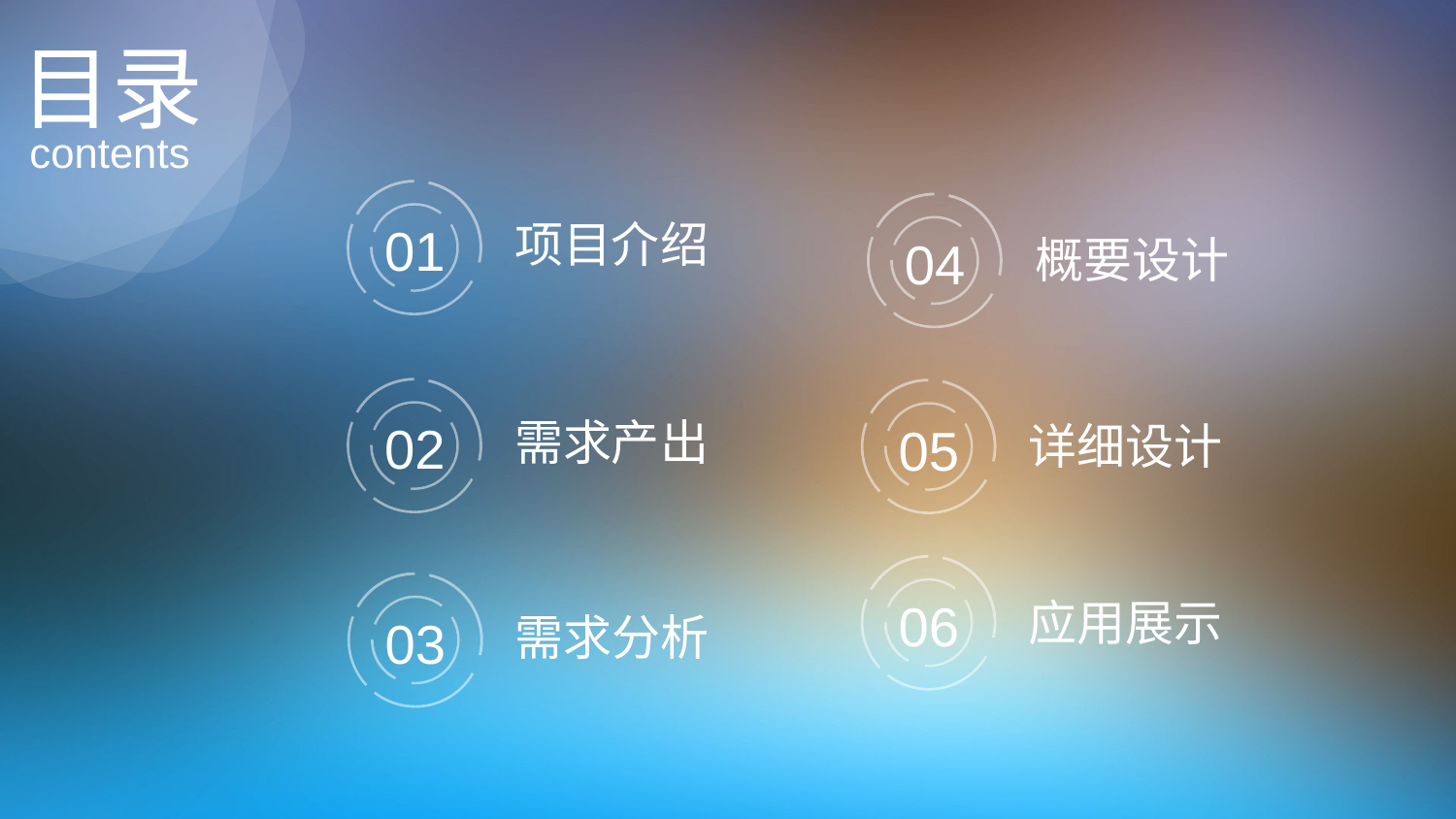

目录
contents

项目介绍
01

04
概要设计

需求产出
02
05
详细设计

06
应用展示

需求分析
03